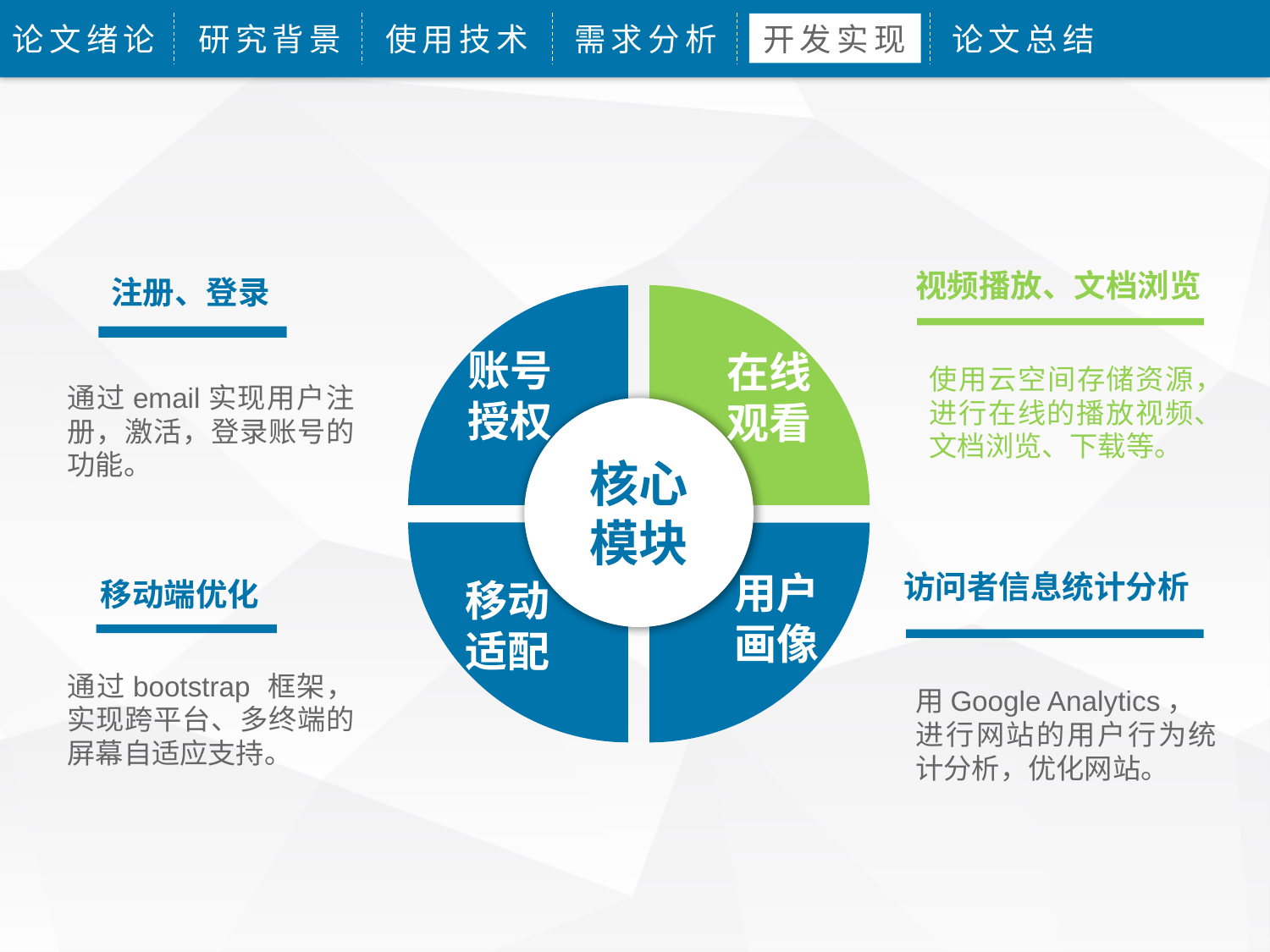

论文绪论
研究背景
使用技术
需求分析
开发实现
论文总结

视频播放、文档浏览

使用云空间存储资源，进行在线的播放视频、文档浏览、下载等。
注册、登录

通过email实现用户注册，激活，登录账号的功能。

账号
授权
在线观看
核心模块
用户画像
移动适配
访问者信息统计分析

用Google Analytics，
进行网站的用户行为统计分析，优化网站。
移动端优化

通过bootstrap 框架，实现跨平台、多终端的屏幕自适应支持。